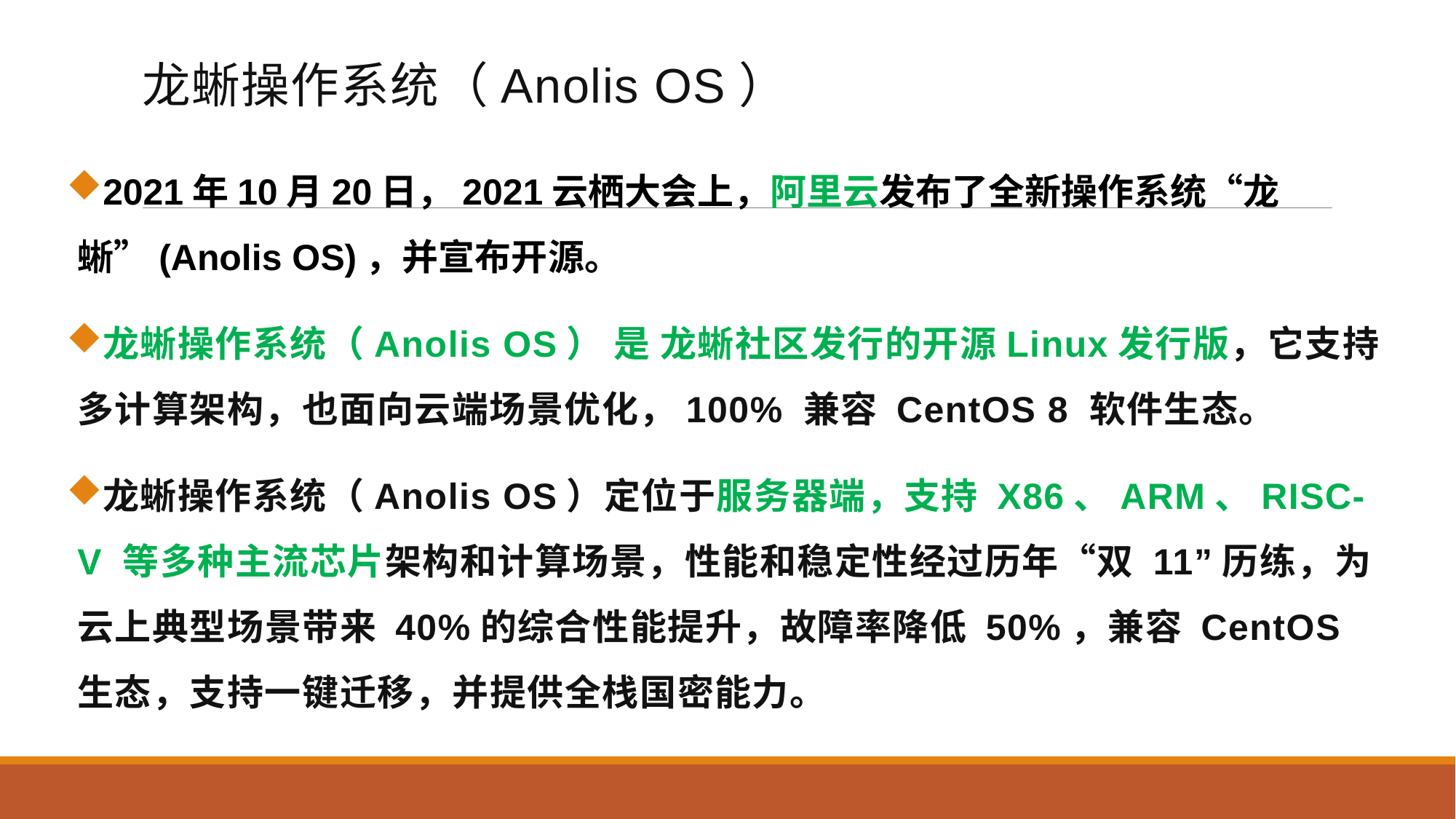

# 龙蜥操作系统（Anolis OS）
2021年10月20日，2021云栖大会上，阿里云发布了全新操作系统“龙蜥”(Anolis OS)，并宣布开源。
龙蜥操作系统（Anolis OS） 是 龙蜥社区发行的开源Linux发行版，它支持多计算架构，也面向云端场景优化，100% 兼容 CentOS 8 软件生态。
龙蜥操作系统（Anolis OS）定位于服务器端，支持 X86、ARM、RISC-V 等多种主流芯片架构和计算场景，性能和稳定性经过历年“双 11”历练，为云上典型场景带来 40%的综合性能提升，故障率降低 50%，兼容 CentOS 生态，支持一键迁移，并提供全栈国密能力。